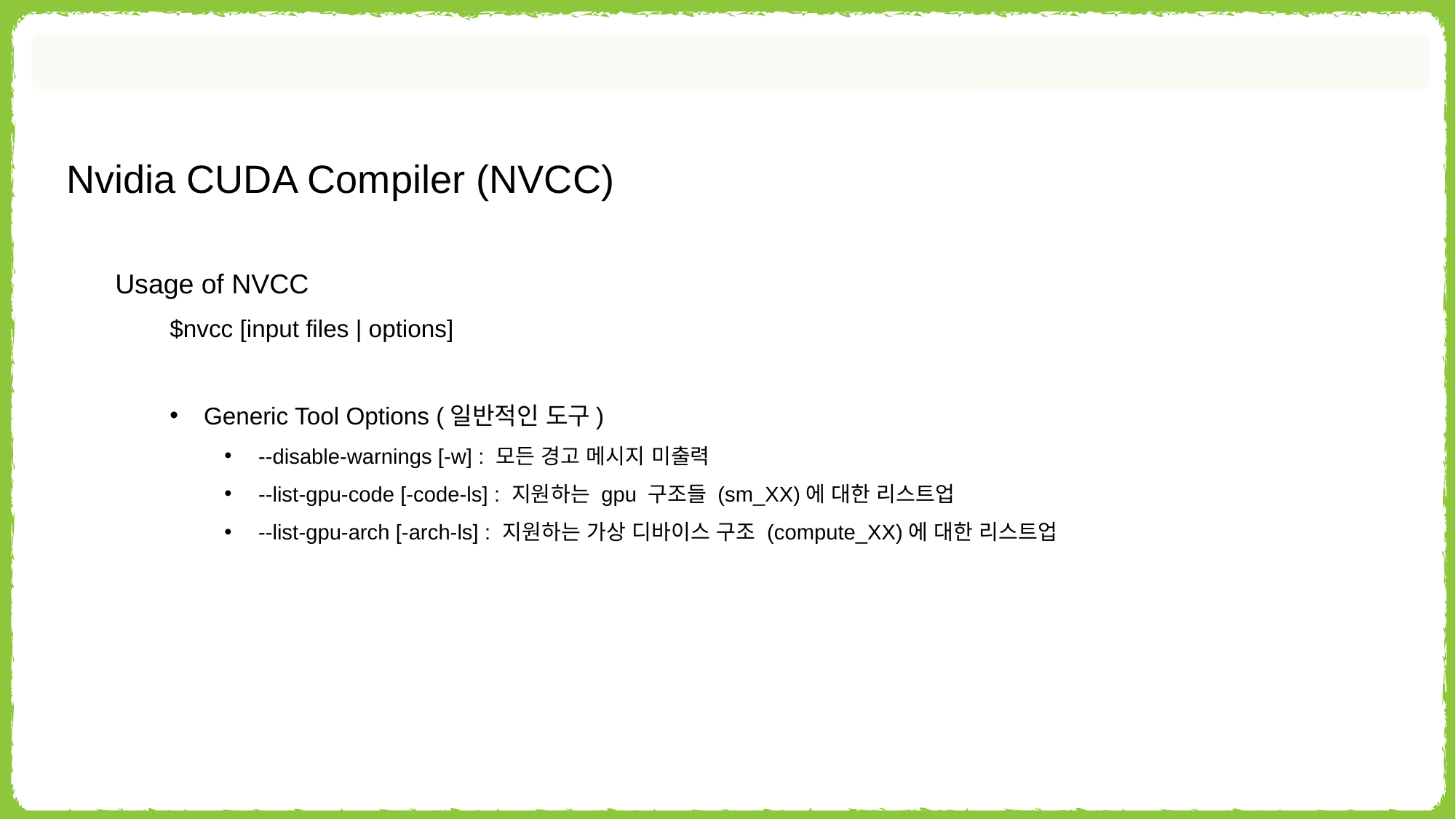

Nvidia CUDA Compiler (NVCC)
Usage of NVCC
$nvcc [input files | options]

Generic Tool Options (일반적인 도구)
--disable-warnings [-w] : 모든 경고 메시지 미출력
--list-gpu-code [-code-ls] : 지원하는 gpu 구조들 (sm_XX)에 대한 리스트업
--list-gpu-arch [-arch-ls] : 지원하는 가상 디바이스 구조 (compute_XX)에 대한 리스트업